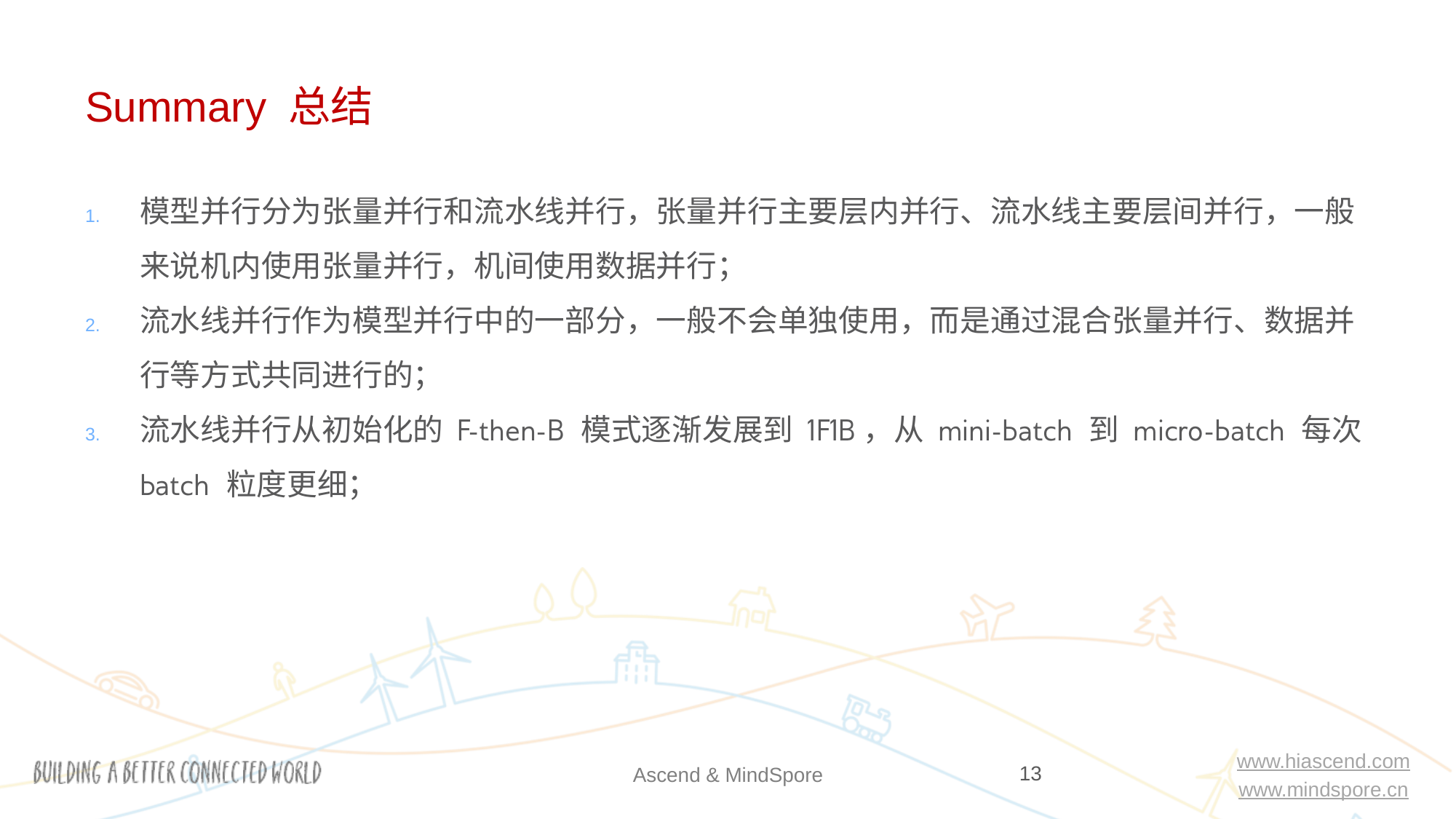

# Summary 总结
模型并行分为张量并行和流水线并行，张量并行主要层内并行、流水线主要层间并行，一般来说机内使用张量并行，机间使用数据并行；
流水线并行作为模型并行中的一部分，一般不会单独使用，而是通过混合张量并行、数据并行等方式共同进行的；
流水线并行从初始化的 F-then-B 模式逐渐发展到 1F1B，从 mini-batch 到 micro-batch 每次 batch 粒度更细；